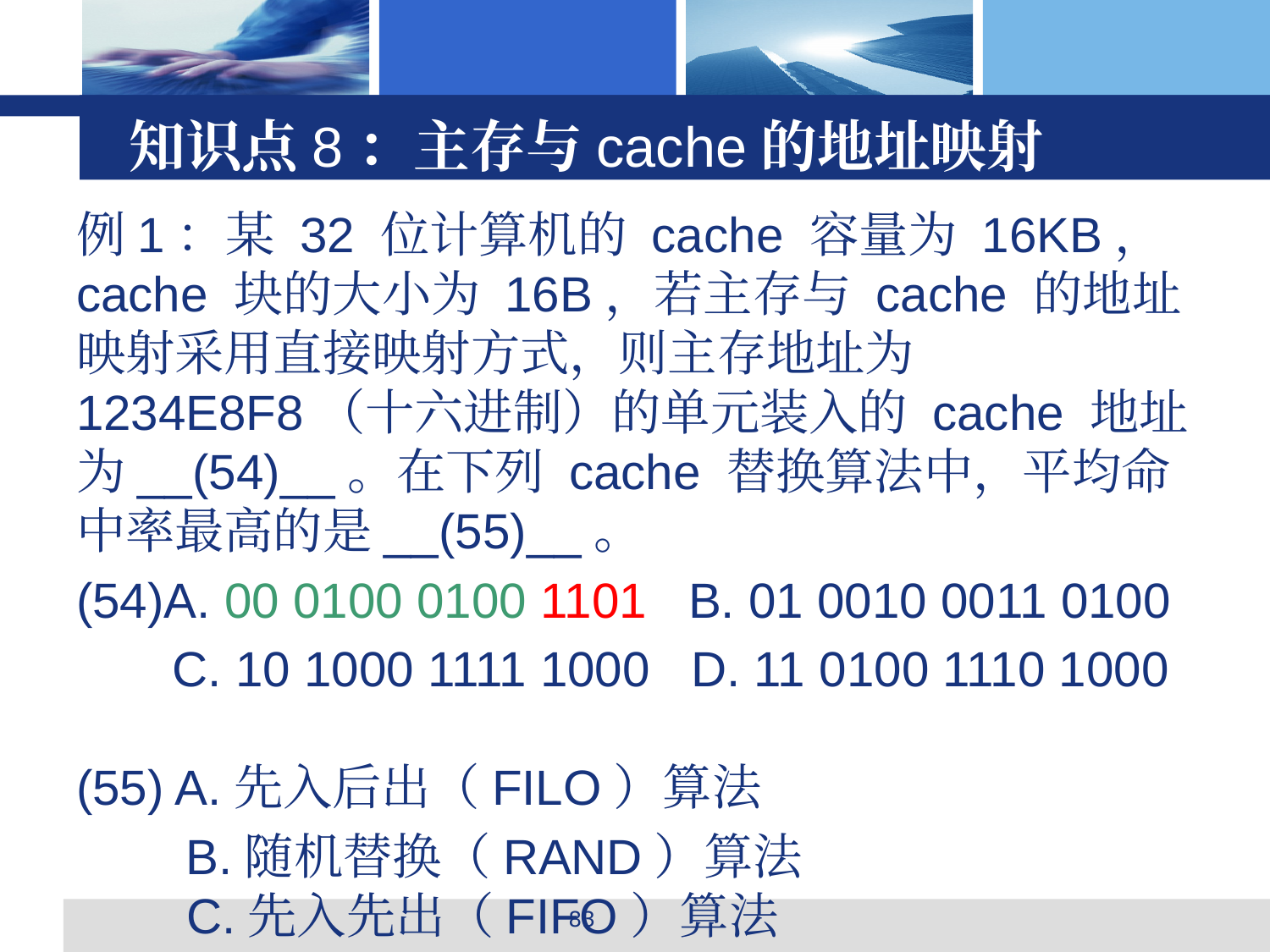

# 知识点8：主存与cache的地址映射
例1：某 32 位计算机的 cache 容量为 16KB，cache 块的大小为 16B，若主存与 cache 的地址映射采用直接映射方式，则主存地址为 1234E8F8（十六进制）的单元装入的 cache 地址为__(54)__。在下列 cache 替换算法中，平均命中率最高的是__(55)__。
(54)A. 00 0100 0100 1101   B. 01 0010 0011 0100
       C. 10 1000 1111 1000   D. 11 0100 1110 1000
(55) A.先入后出（FILO）算法
        B.随机替换（RAND）算法
　　C.先入先出（FIFO）算法
        D.近期最少使用（LRU）算法         OPT算法？

83